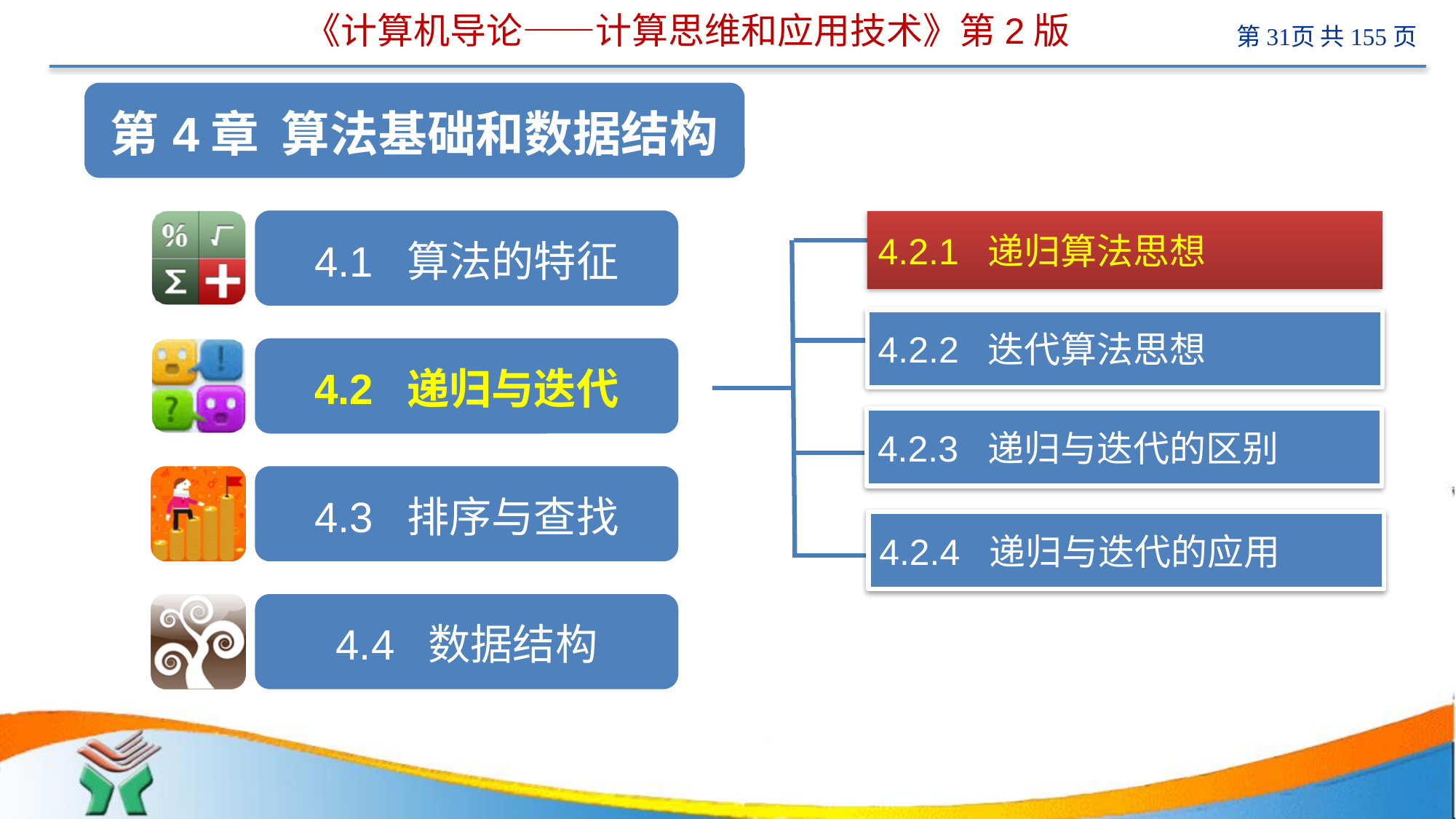

# 《计算机导论——计算思维和应用技术》第2版
               计算机
4.1  算法的特征
4.2  递归与迭代
4.3  排序与查找
4.4  数据结构
4.2.1  递归算法思想
4.2.2  迭代算法思想
4.2.3  递归与迭代的区别
4.2.4  递归与迭代的应用